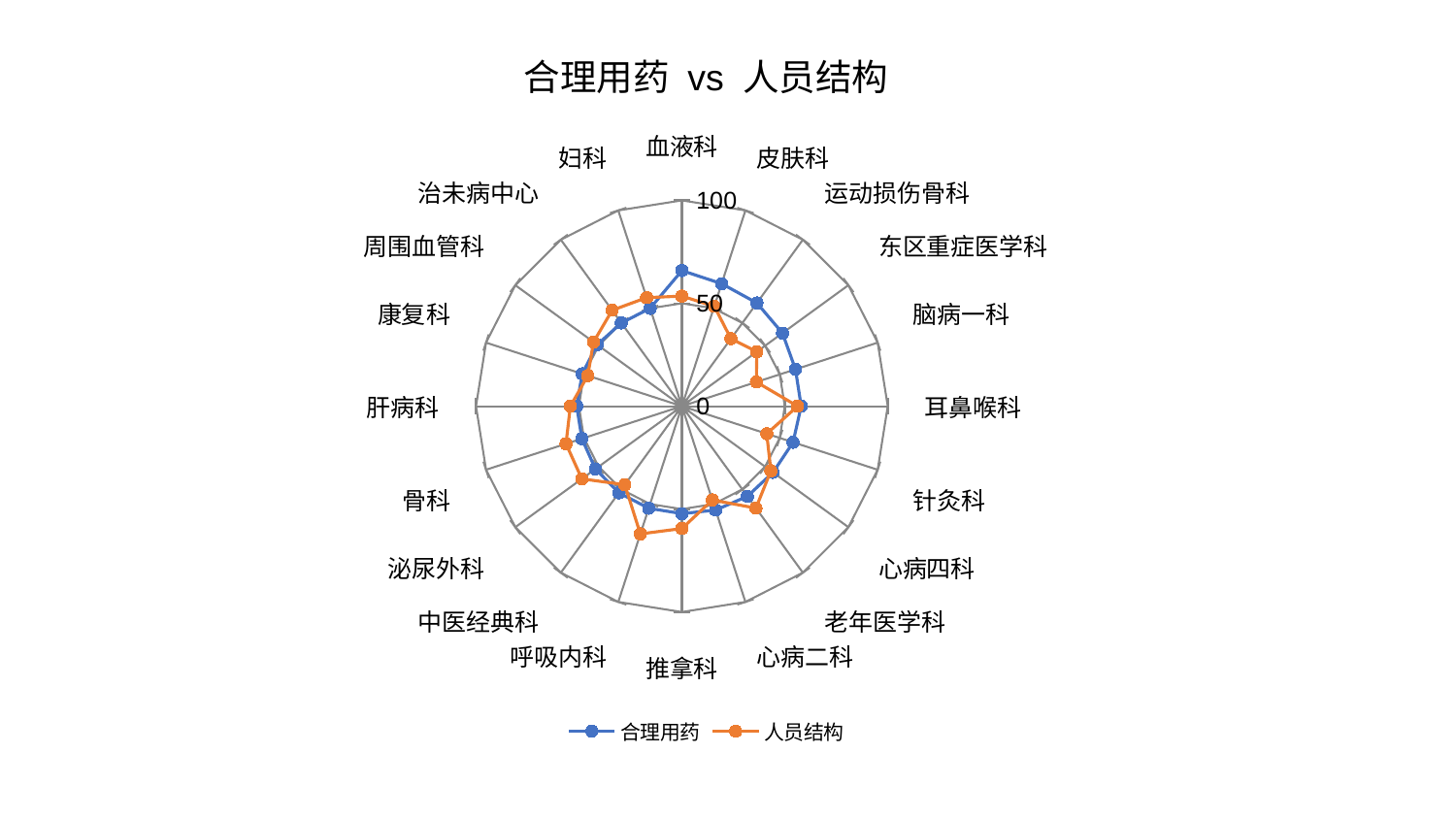

### Chart: 合理用药 vs 人员结构

| Category | 合理用药 | 人员结构 |
|---|---|---|
| 血液科 | 65.89526001745492 | 53.48430400080819 |
| 皮肤科 | 62.602919790978376 | 50.99746662168861 |
| 运动损伤骨科 | 62.004778141130515 | 40.5530025453713 |
| 东区重症医学科 | 60.418948706555796 | 45.01430057517113 |
| 脑病一科 | 58.031045252733506 | 38.082105829421096 |
| 耳鼻喉科 | 57.976760334749905 | 56.208842106741784 |
| 针灸科 | 56.810050234347564 | 43.37450177610171 |
| 心病四科 | 54.71515900307318 | 53.46011424798984 |
| 老年医学科 | 54.1589397558921 | 61.233123093266435 |
| 心病二科 | 53.07960247488411 | 47.929473038431524 |
| 推拿科 | 52.21526220094885 | 59.451526733401245 |
| 呼吸内科 | 52.136443008345736 | 65.25144232049696 |
| 中医经典科 | 52.016446096100914 | 47.16770307055364 |
| 泌尿外科 | 51.897472583656295 | 60.080514166675826 |
| 骨科 | 51.06385518986239 | 59.17044824899634 |
| 肝病科 | 51.06333020363061 | 54.15181414217458 |
| 康复科 | 50.92218119574676 | 48.04127356604643 |
| 周围血管科 | 50.82724970869987 | 53.04701292973347 |
| 治未病中心 | 50.003630184654654 | 57.624983258916174 |
| 妇科 | 49.98118839572797 | 55.44203059341581 |
58